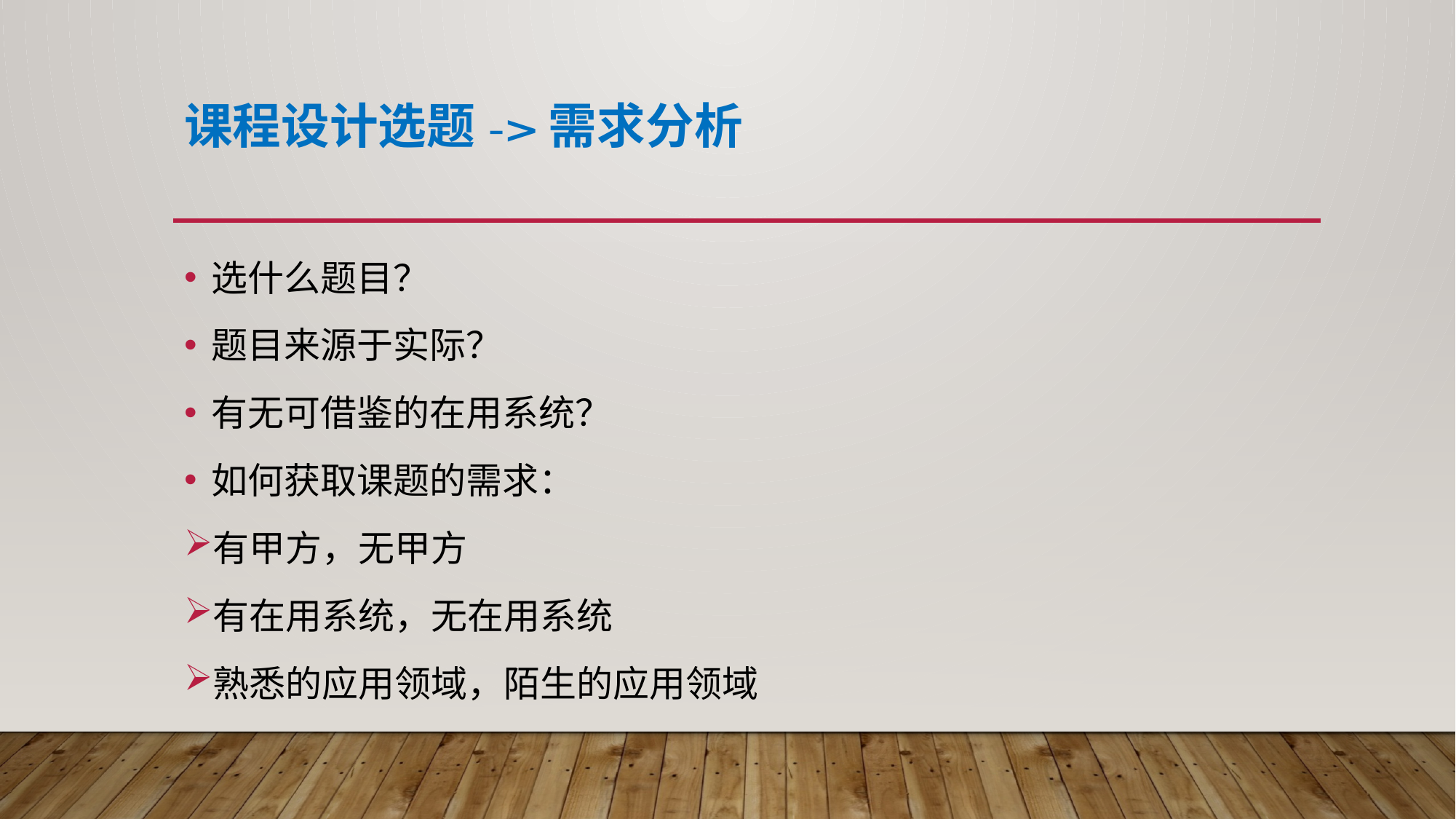

# 课程设计选题->需求分析
选什么题目？
题目来源于实际？
有无可借鉴的在用系统？
如何获取课题的需求：
有甲方，无甲方
有在用系统，无在用系统
熟悉的应用领域，陌生的应用领域